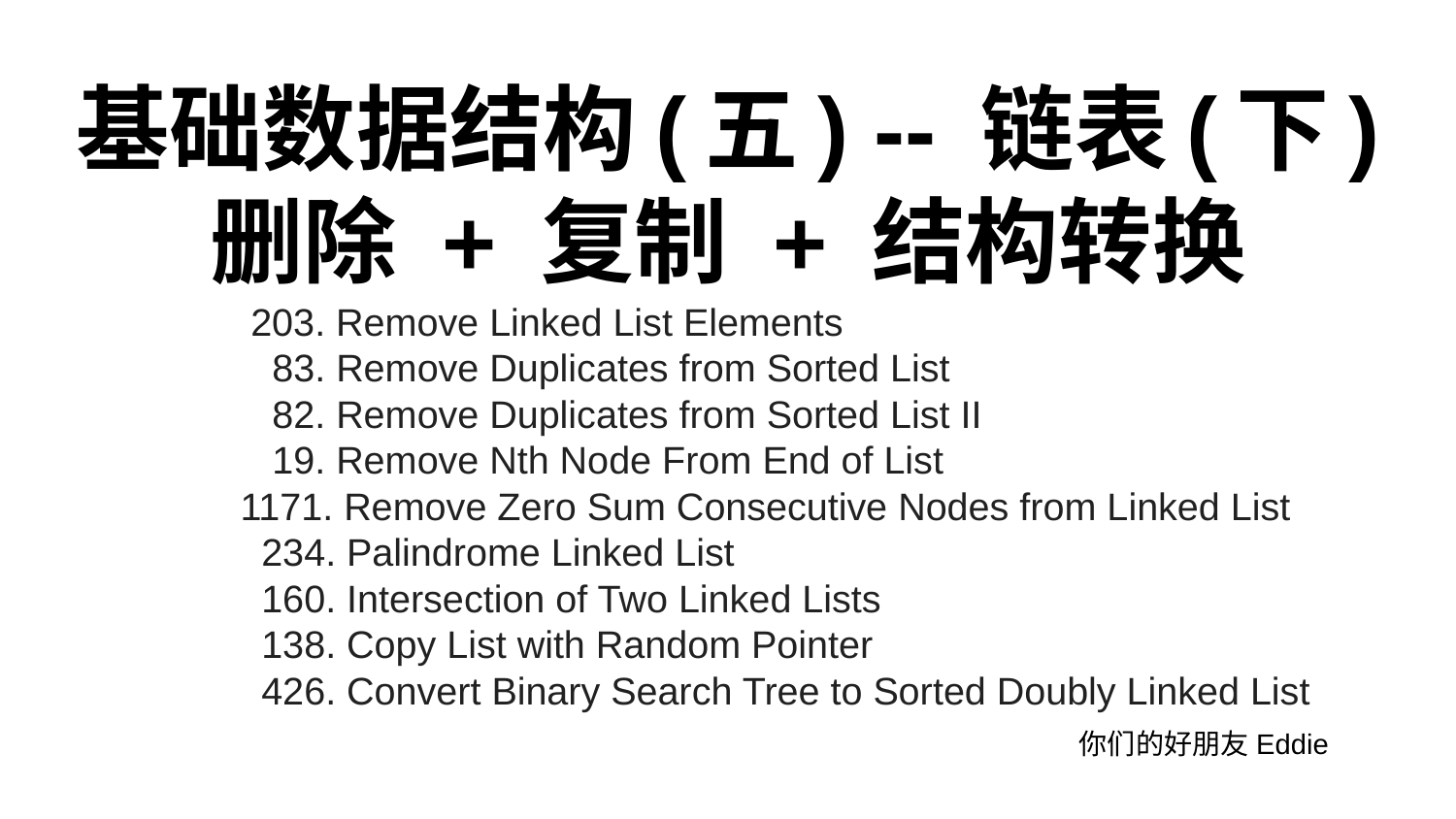

# 基础数据结构(五) -- 链表(下)
删除 + 复制 + 结构转换
 203. Remove Linked List Elements
   83. Remove Duplicates from Sorted List
   82. Remove Duplicates from Sorted List II
   19. Remove Nth Node From End of List
1171. Remove Zero Sum Consecutive Nodes from Linked List
  234. Palindrome Linked List
  160. Intersection of Two Linked Lists
  138. Copy List with Random Pointer
  426. Convert Binary Search Tree to Sorted Doubly Linked List
你们的好朋友Eddie